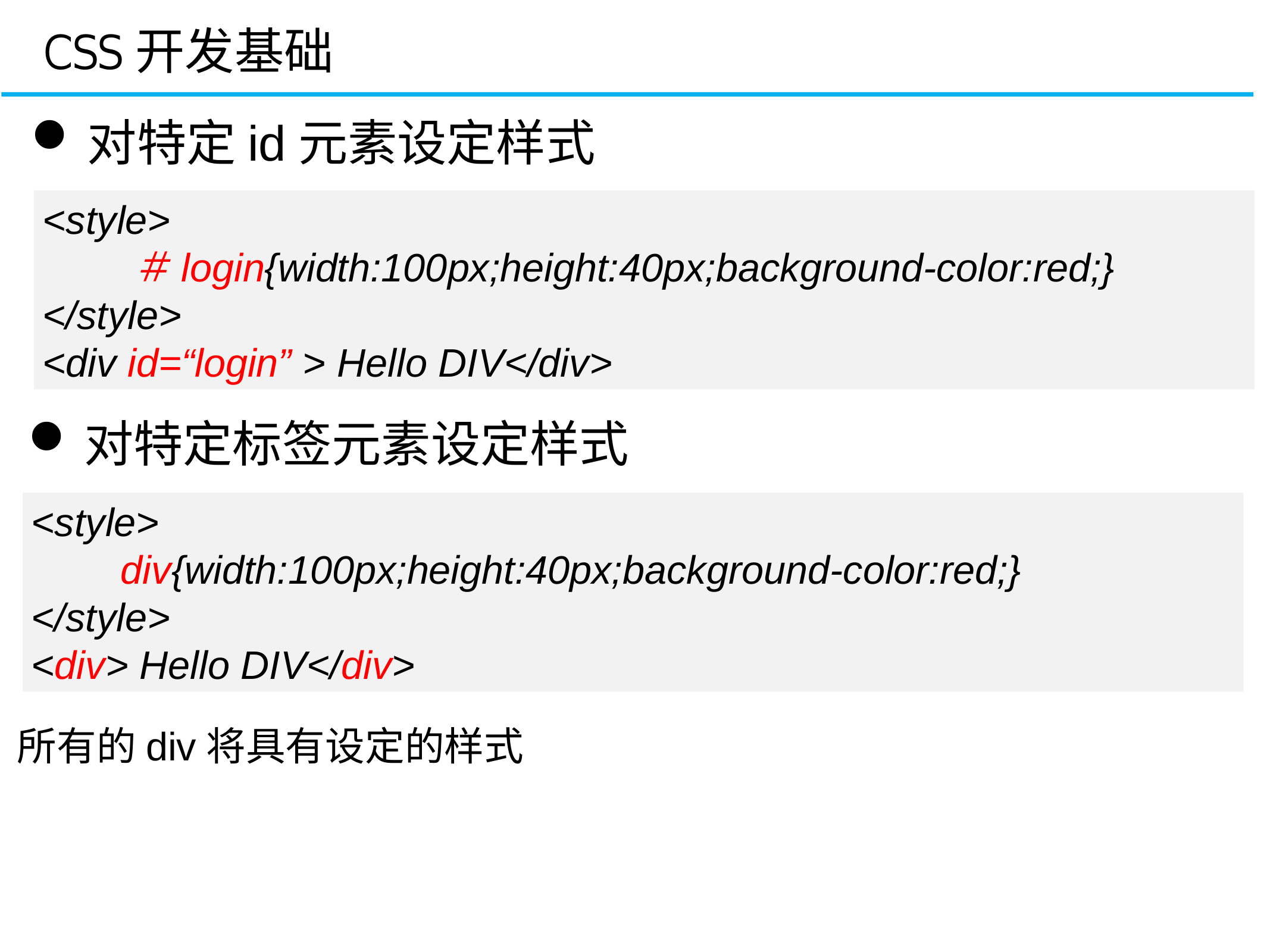

CSS开发基础

对特定id元素设定样式
<style>
	＃login{width:100px;height:40px;background-color:red;}
</style>
<div id=“login” > Hello DIV</div>
对特定标签元素设定样式
<style>
	div{width:100px;height:40px;background-color:red;}
</style>
<div> Hello DIV</div>
所有的div将具有设定的样式